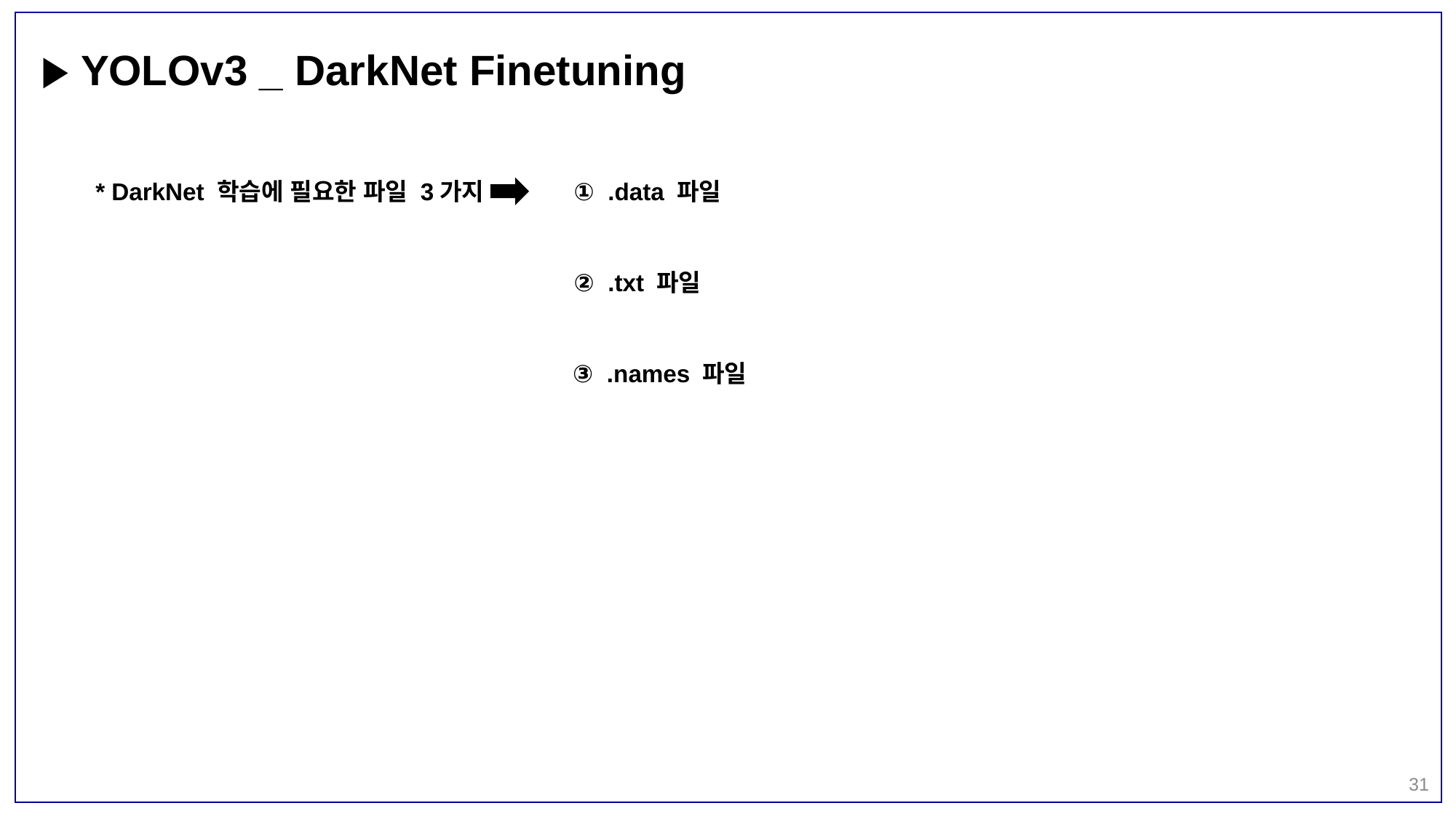

▶ YOLOv3 _ DarkNet Finetuning
* DarkNet 학습에 필요한 파일 3가지
①  .data 파일

②  .txt 파일
③  .names 파일
31